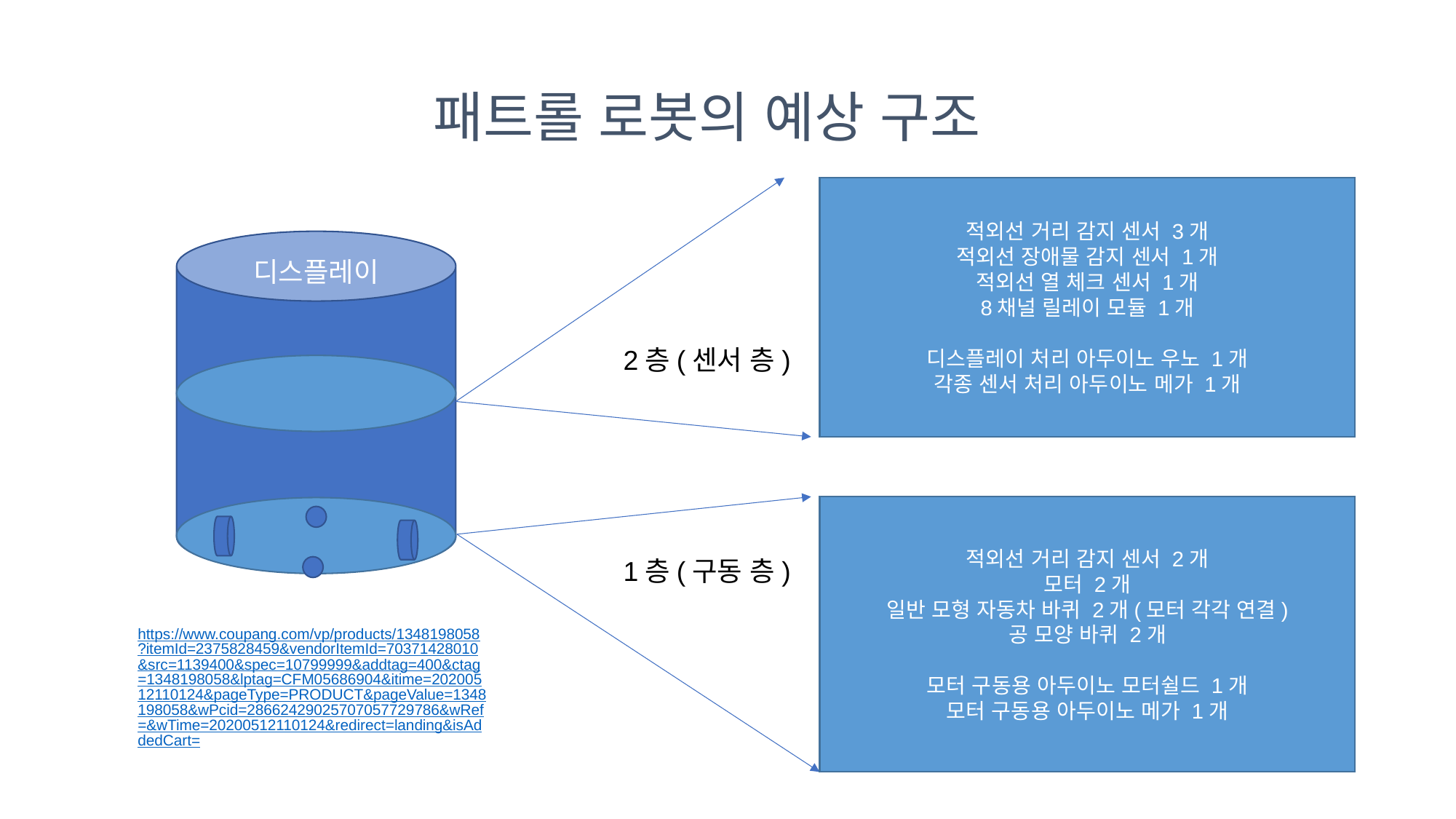

패트롤 로봇의 예상 구조
적외선 거리 감지 센서 3개
적외선 장애물 감지 센서 1개
적외선 열 체크 센서 1개
8채널 릴레이 모듈 1개

디스플레이 처리 아두이노 우노 1개
각종 센서 처리 아두이노 메가 1개
디스플레이

2층(센서 층)

적외선 거리 감지 센서 2개
모터 2개
일반 모형 자동차 바퀴 2개(모터 각각 연결)
공 모양 바퀴 2개

모터 구동용 아두이노 모터쉴드 1개
모터 구동용 아두이노 메가 1개

1층(구동 층)

https://www.coupang.com/vp/products/1348198058?itemId=2375828459&vendorItemId=70371428010&src=1139400&spec=10799999&addtag=400&ctag=1348198058&lptag=CFM05686904&itime=20200512110124&pageType=PRODUCT&pageValue=1348198058&wPcid=28662429025707057729786&wRef=&wTime=20200512110124&redirect=landing&isAddedCart=